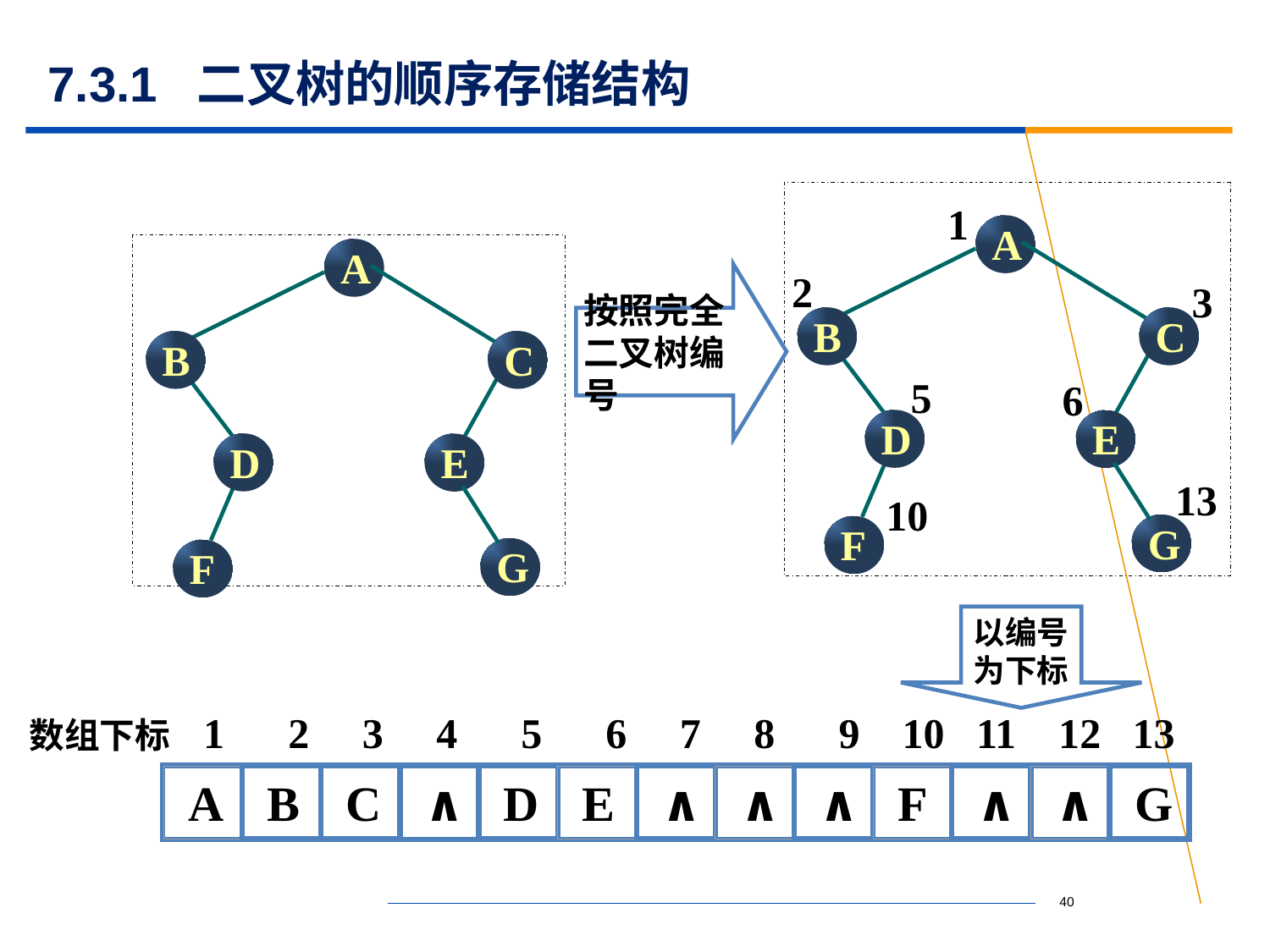

# 7.3.1  二叉树的顺序存储结构

1
A

2
3
B
C

5
6
D
E

13
10
G
F

A

B
C

D
E

G
F
按照完全
二叉树编号
以编号
为下标
    数组下标   1      2     3     4      5      6     7     8      9    10   11    12   13

A

B

C

∧

D

E

∧

∧

∧

F

∧

∧

G